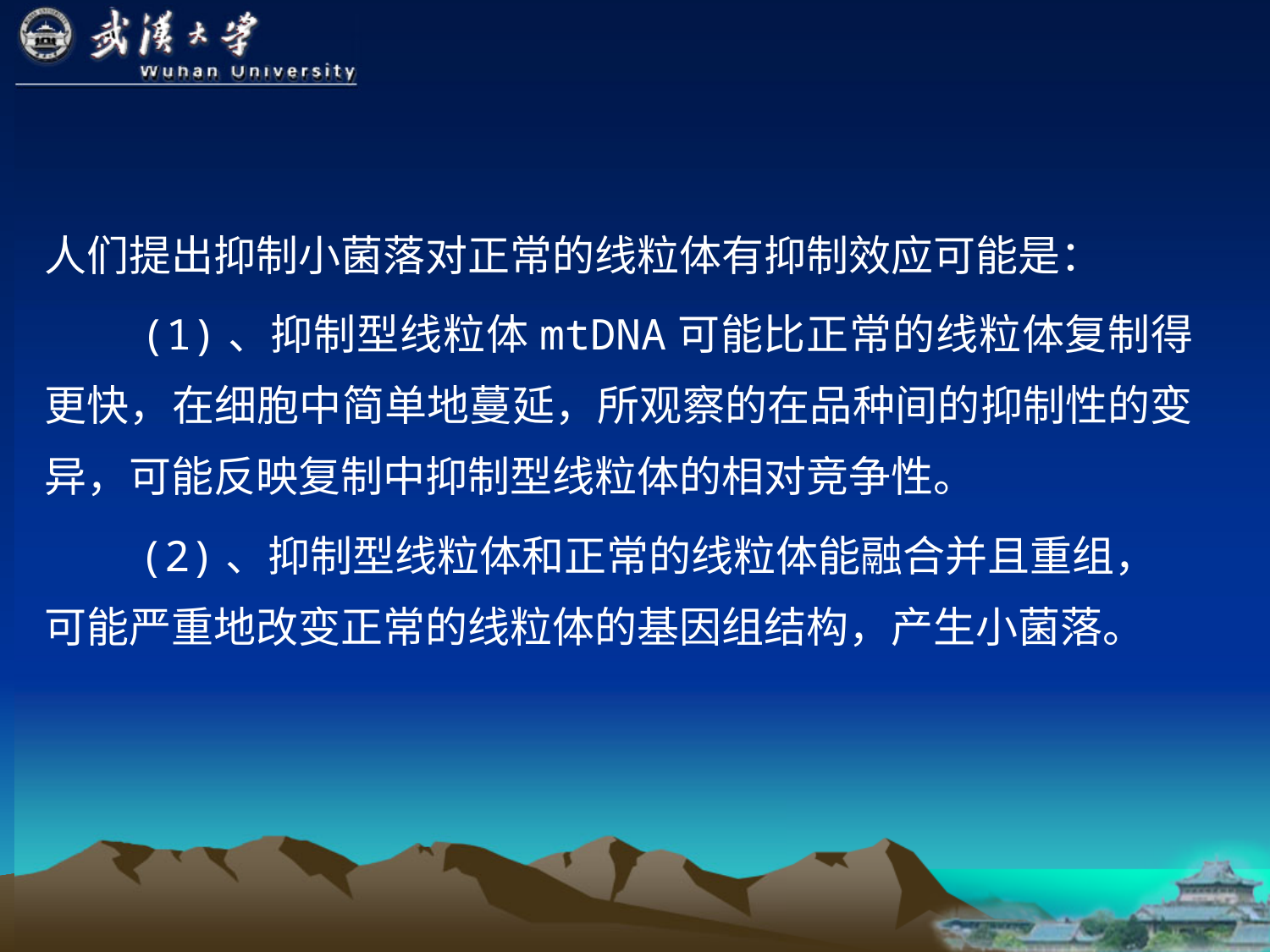

人们提出抑制小菌落对正常的线粒体有抑制效应可能是：
　　(1)、抑制型线粒体mtDNA可能比正常的线粒体复制得更快，在细胞中简单地蔓延，所观察的在品种间的抑制性的变异，可能反映复制中抑制型线粒体的相对竞争性。
　　(2)、抑制型线粒体和正常的线粒体能融合并且重组，可能严重地改变正常的线粒体的基因组结构，产生小菌落。